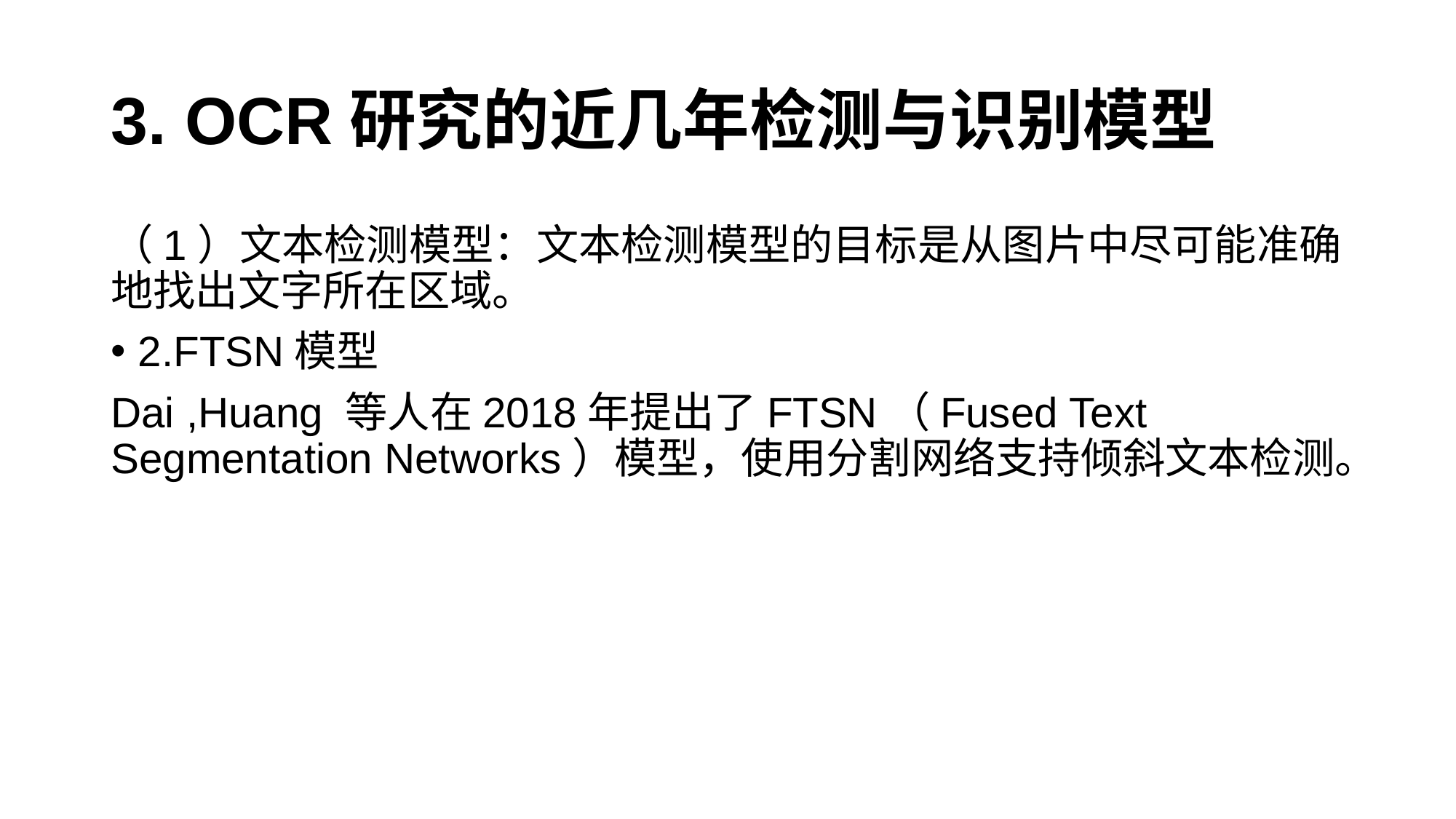

# 3. OCR研究的近几年检测与识别模型
（1）文本检测模型：文本检测模型的目标是从图片中尽可能准确地找出文字所在区域。
2.FTSN模型
Dai ,Huang 等人在2018年提出了FTSN（Fused Text Segmentation Networks）模型，使用分割网络支持倾斜文本检测。